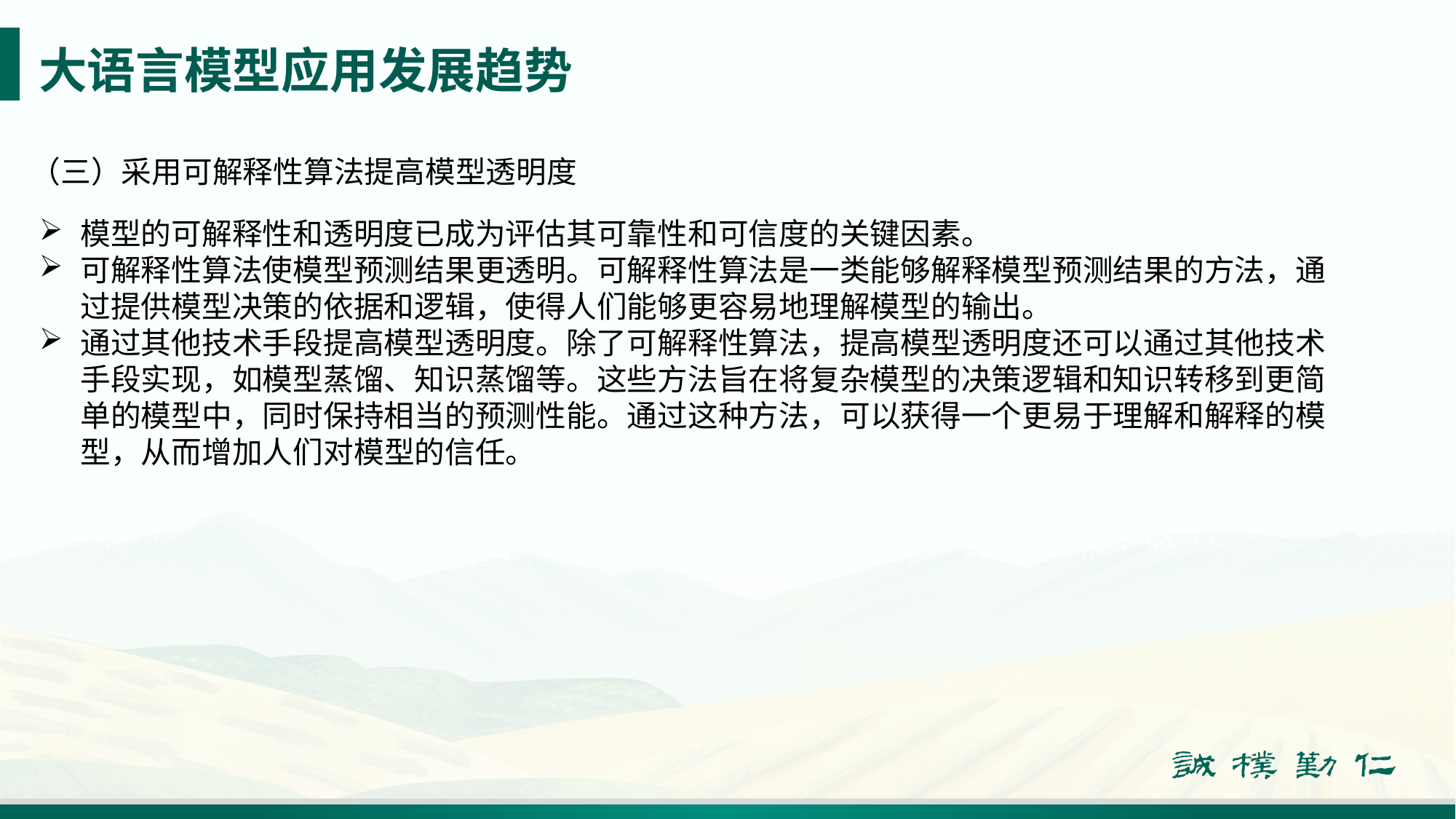

# 大语言模型应用发展趋势
（三）采用可解释性算法提高模型透明度
模型的可解释性和透明度已成为评估其可靠性和可信度的关键因素。
可解释性算法使模型预测结果更透明。可解释性算法是一类能够解释模型预测结果的方法，通过提供模型决策的依据和逻辑，使得人们能够更容易地理解模型的输出。
通过其他技术手段提高模型透明度。除了可解释性算法，提高模型透明度还可以通过其他技术手段实现，如模型蒸馏、知识蒸馏等。这些方法旨在将复杂模型的决策逻辑和知识转移到更简单的模型中，同时保持相当的预测性能。通过这种方法，可以获得一个更易于理解和解释的模型，从而增加人们对模型的信任。